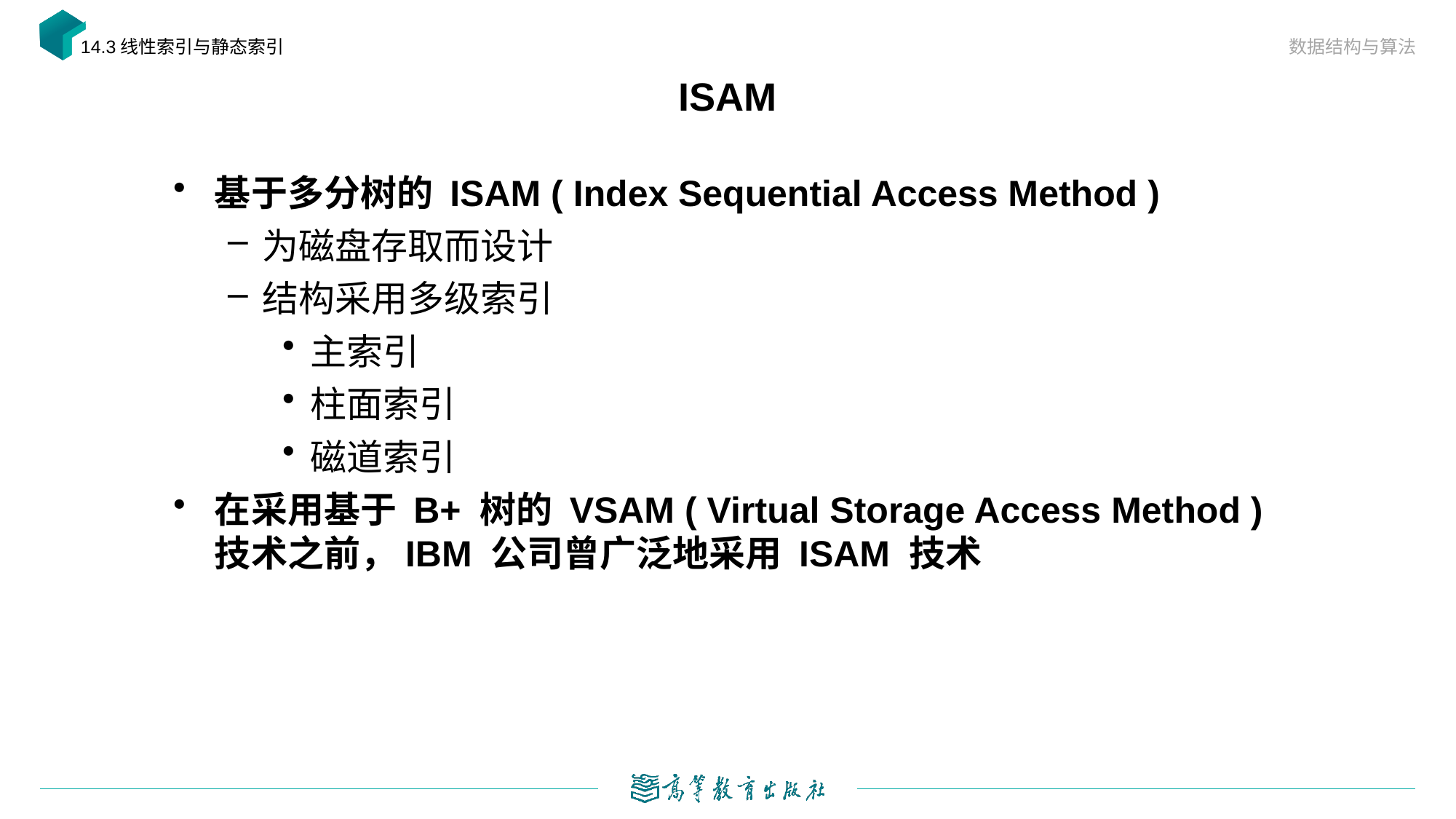

数据结构与算法
14.3线性索引与静态索引
# ISAM
基于多分树的 ISAM ( Index Sequential Access Method )
为磁盘存取而设计
结构采用多级索引
主索引
柱面索引
磁道索引
在采用基于 B+ 树的 VSAM ( Virtual Storage Access Method ) 技术之前，IBM 公司曾广泛地采用 ISAM 技术